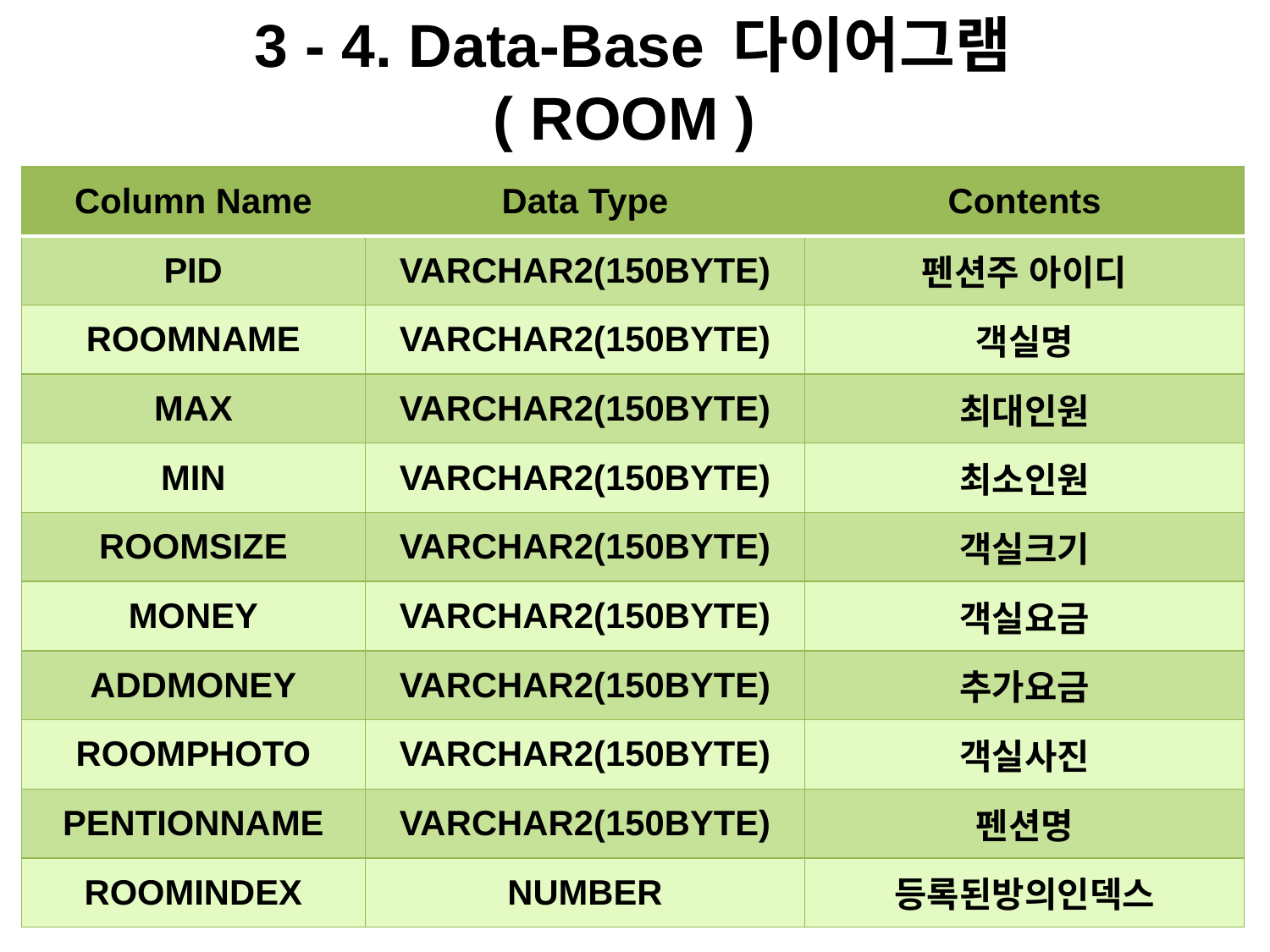

# 3 - 4. Data-Base 다이어그램 ( ROOM )
| Column Name | Data Type | Contents |
| --- | --- | --- |
| PID | VARCHAR2(150BYTE) | 펜션주 아이디 |
| ROOMNAME | VARCHAR2(150BYTE) | 객실명 |
| MAX | VARCHAR2(150BYTE) | 최대인원 |
| MIN | VARCHAR2(150BYTE) | 최소인원 |
| ROOMSIZE | VARCHAR2(150BYTE) | 객실크기 |
| MONEY | VARCHAR2(150BYTE) | 객실요금 |
| ADDMONEY | VARCHAR2(150BYTE) | 추가요금 |
| ROOMPHOTO | VARCHAR2(150BYTE) | 객실사진 |
| PENTIONNAME | VARCHAR2(150BYTE) | 펜션명 |
| ROOMINDEX | NUMBER | 등록된방의인덱스 |